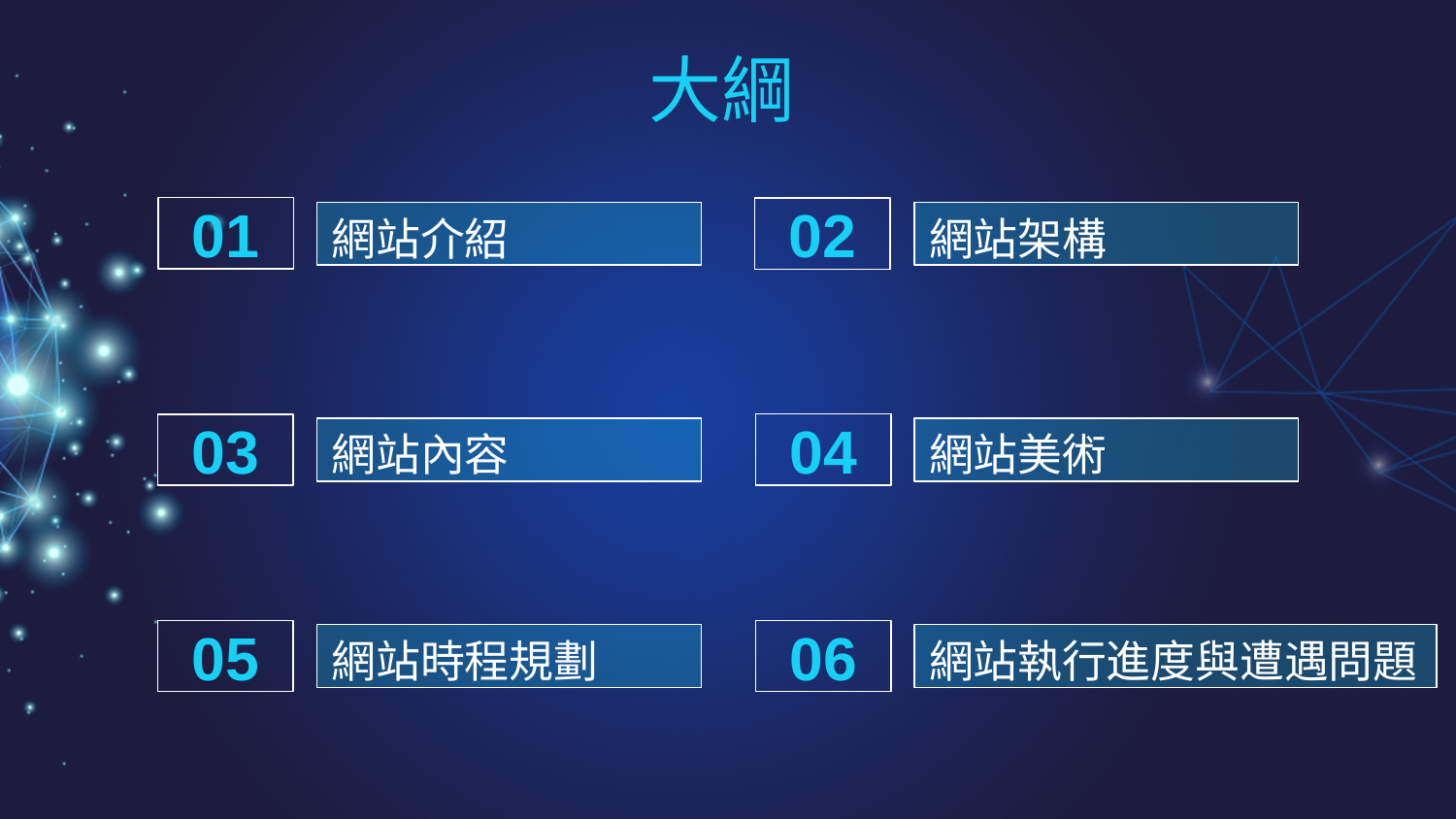

# 大綱

01
02
網站介紹
網站架構
04
03
網站美術
網站內容
06
05
網站時程規劃
網站執行進度與遭遇問題